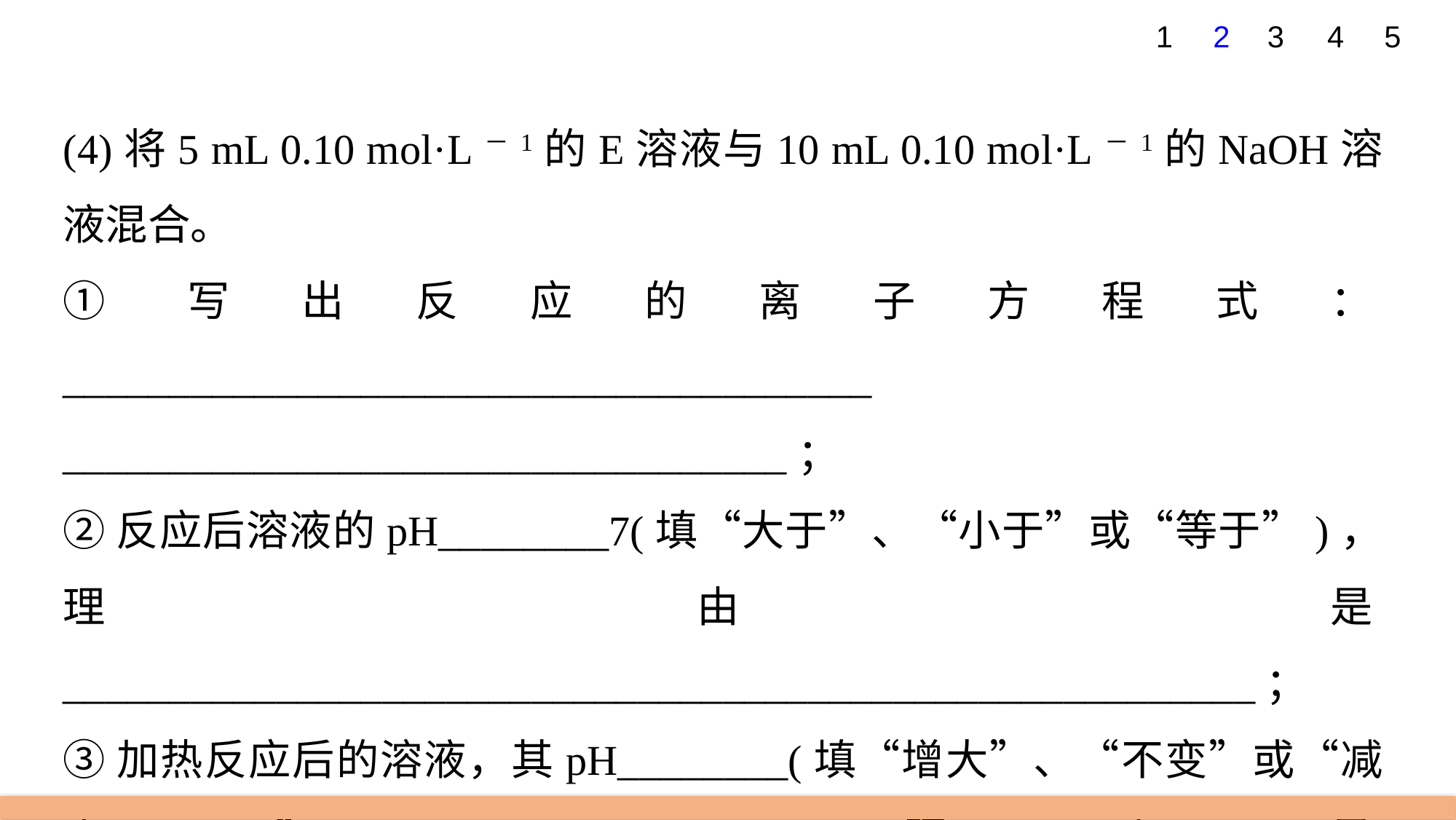

1
2
3
4
5
(4)将5 mL 0.10 mol·L－1的E溶液与10 mL 0.10 mol·L－1的NaOH溶液混合。
①写出反应的离子方程式：______________________________________
__________________________________；
②反应后溶液的pH________7(填“大于”、“小于”或“等于”)，理由是________________________________________________________；
③加热反应后的溶液，其pH________(填“增大”、“不变”或“减小”)，理由是_______________________________________________。